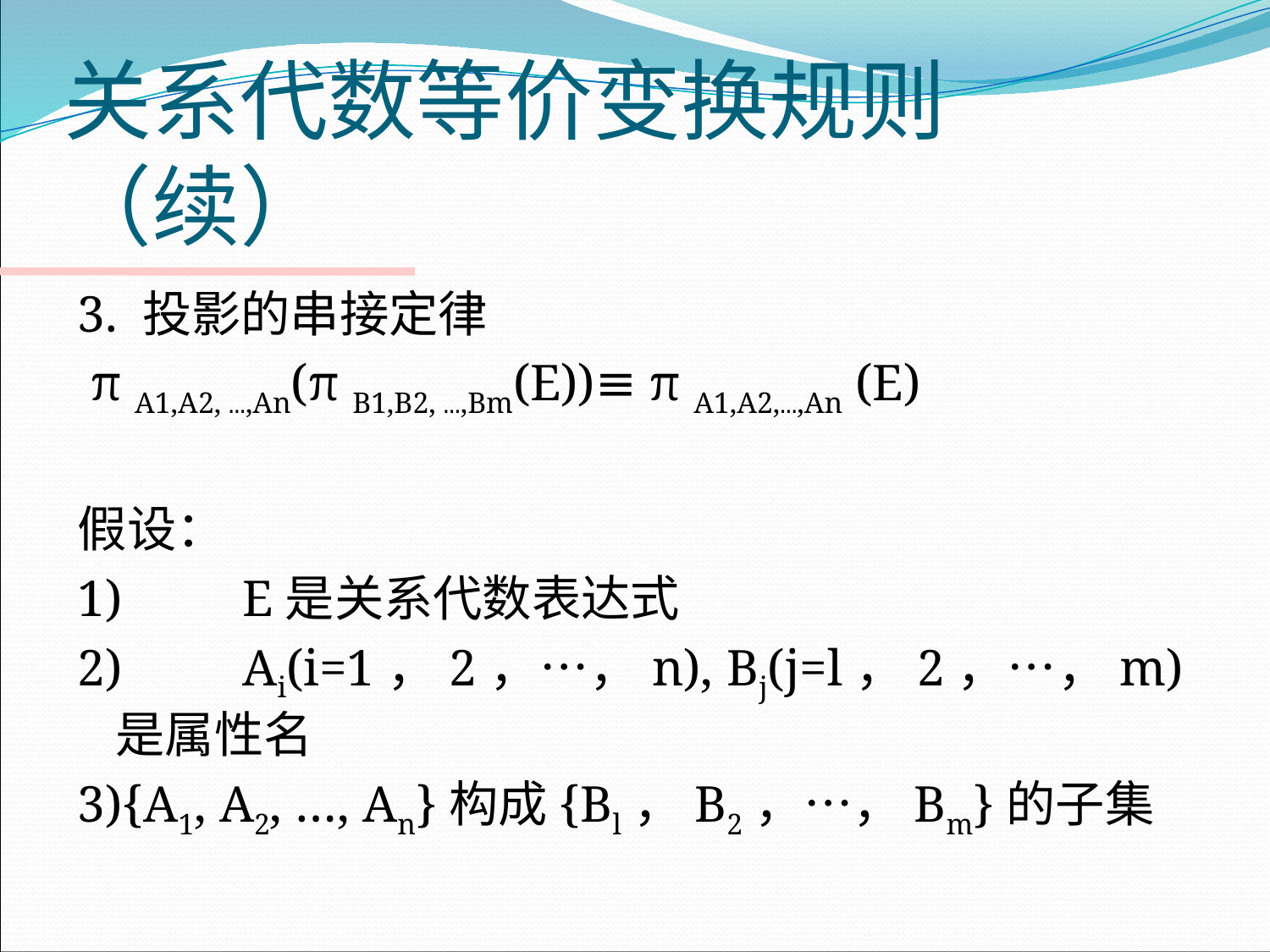

# 关系代数等价变换规则（续）
3. 投影的串接定律
 π A1,A2, …,An(π B1,B2, …,Bm(E))≡ π A1,A2,…,An (E)

假设：
1)	E是关系代数表达式
2)	Ai(i=1，2，…，n), Bj(j=l，2，…，m)是属性名
3){A1, A2, …, An}构成{Bl，B2，…，Bm}的子集

861